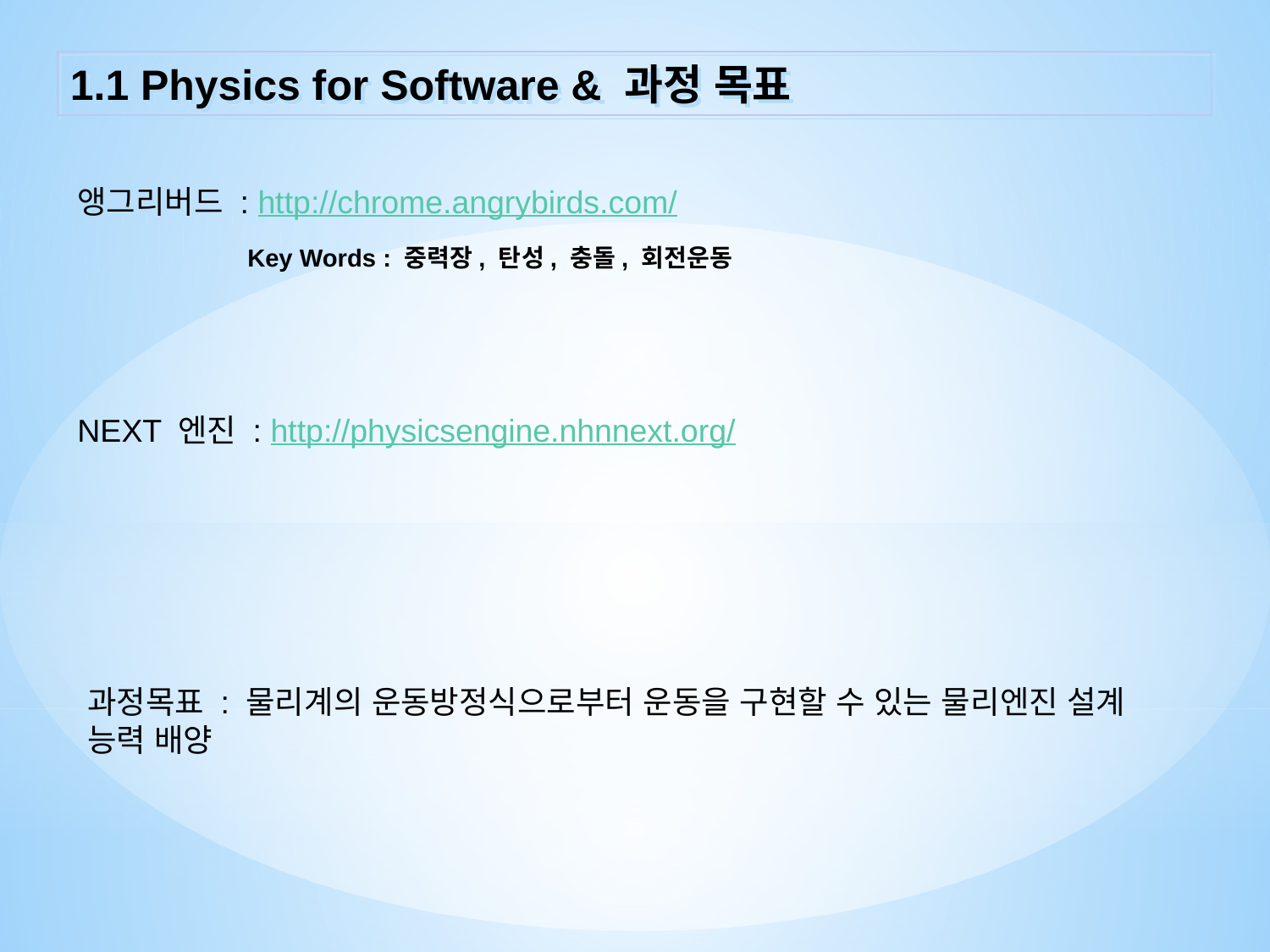

1.1 Physics for Software & 과정 목표

앵그리버드 : http://chrome.angrybirds.com/

NEXT 엔진 : http://physicsengine.nhnnext.org/
Key Words : 중력장, 탄성, 충돌, 회전운동
과정목표 : 물리계의 운동방정식으로부터 운동을 구현할 수 있는 물리엔진 설계 능력 배양